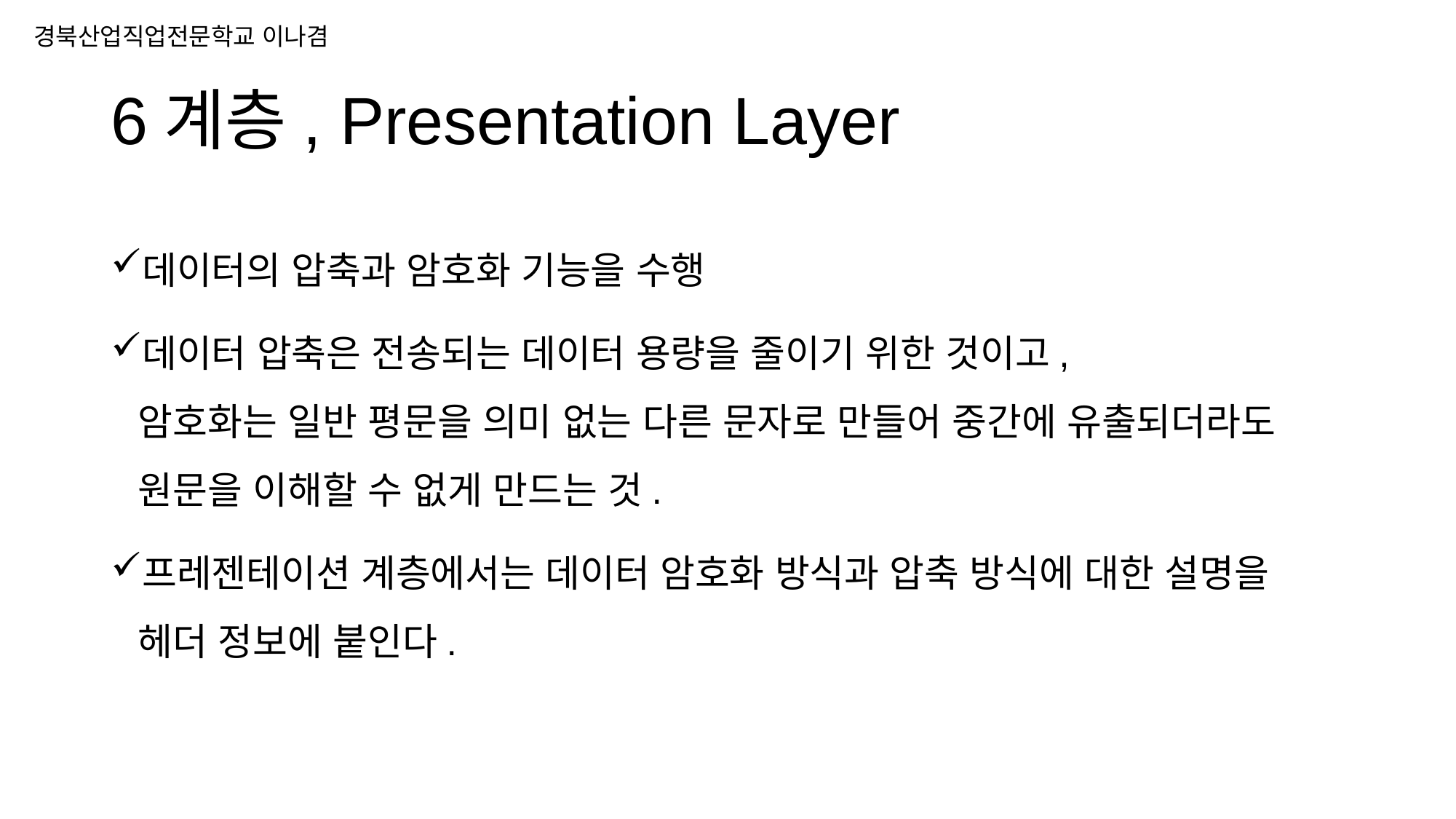

# 6계층, Presentation Layer
데이터의 압축과 암호화 기능을 수행
데이터 압축은 전송되는 데이터 용량을 줄이기 위한 것이고,
암호화는 일반 평문을 의미 없는 다른 문자로 만들어 중간에 유출되더라도
원문을 이해할 수 없게 만드는 것.
프레젠테이션 계층에서는 데이터 암호화 방식과 압축 방식에 대한 설명을
헤더 정보에 붙인다.